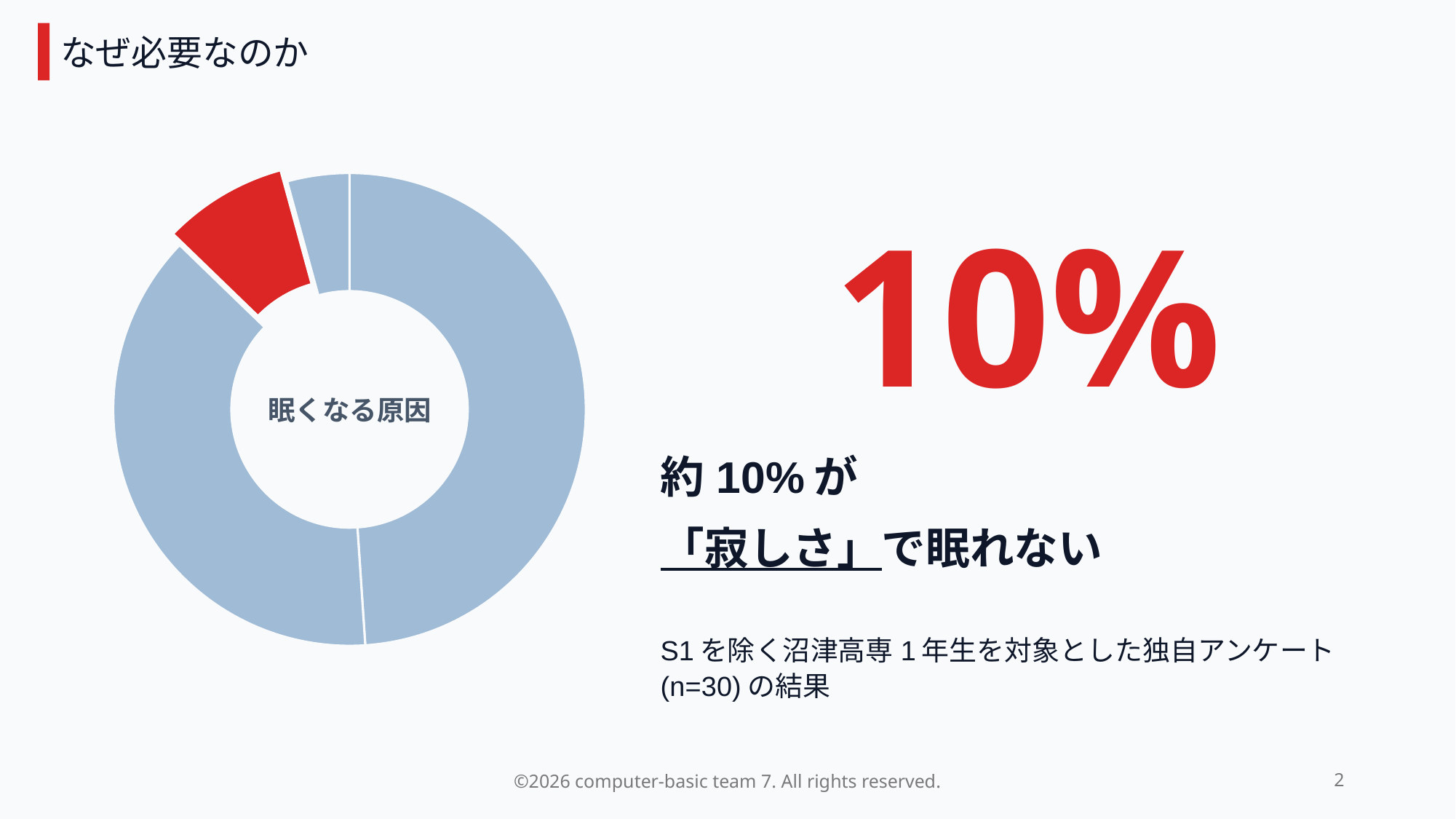

# なぜ必要なのか

### Chart

| Category | 数 |
|---|---|
| 課題や勉強で忙しい | 23.0 |
| スマホやゲームをしてしまう | 18.0 |
| 夜、静かすぎてなんとなく不安や寂しさを感じる | 4.0 |
| 周囲の音がうるさい | 0.0 |
| その他 | 2.0 |
10%
約10%が
「寂しさ」で眠れない

S1を除く沼津高専1年生を対象とした独自アンケート(n=30)の結果
眠くなる原因
©2026 computer-basic team 7. All rights reserved.
2